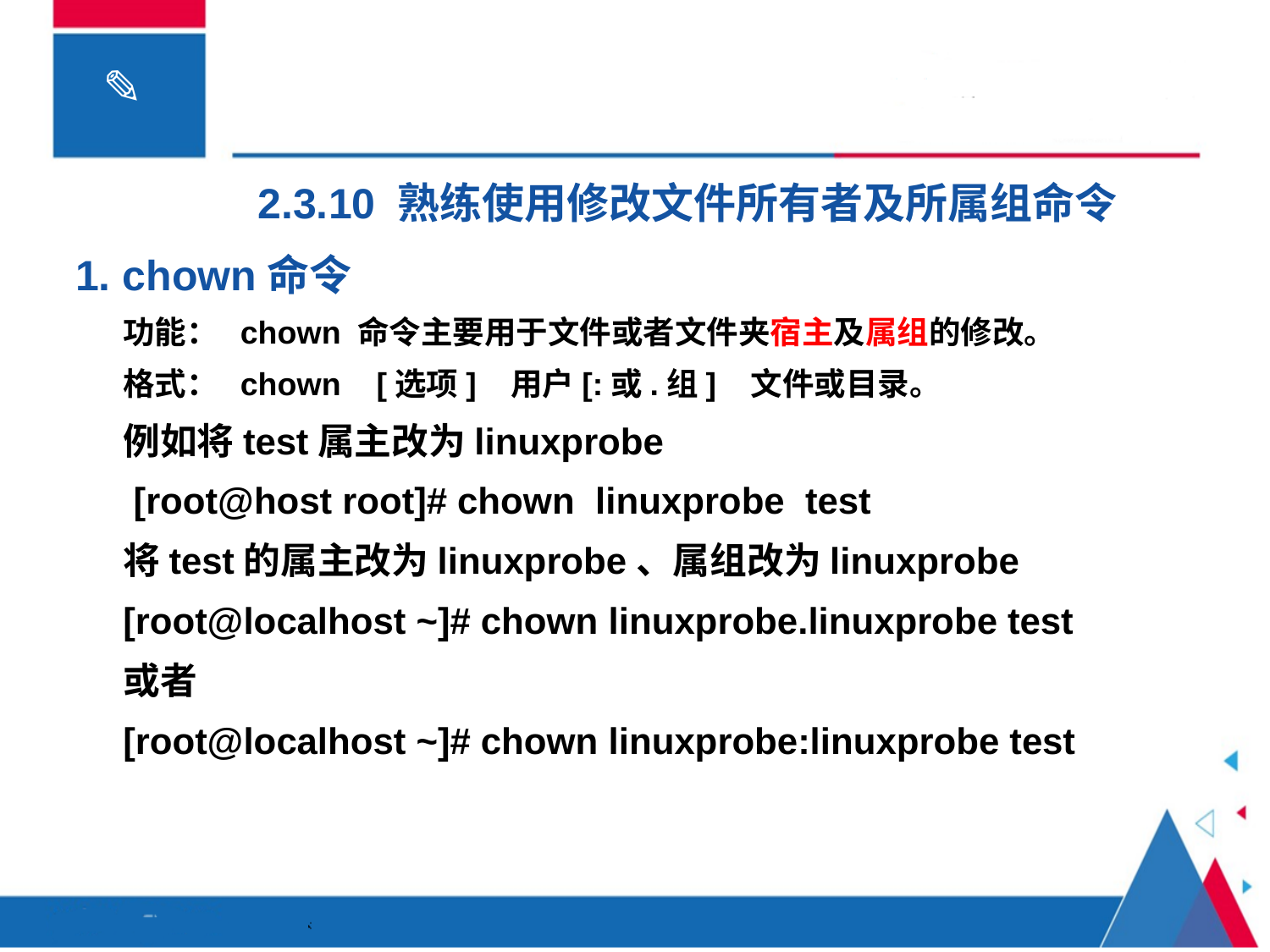

2.3.10 熟练使用修改文件所有者及所属组命令
1. chown命令
功能：  chown 命令主要用于文件或者文件夹宿主及属组的修改。
格式：  chown    [选项]   用户[:或.组]   文件或目录。
例如将test属主改为linuxprobe
 [root@host root]# chown  linuxprobe  test
将test的属主改为linuxprobe、属组改为linuxprobe
[root@localhost ~]# chown linuxprobe.linuxprobe test
或者
[root@localhost ~]# chown linuxprobe:linuxprobe test